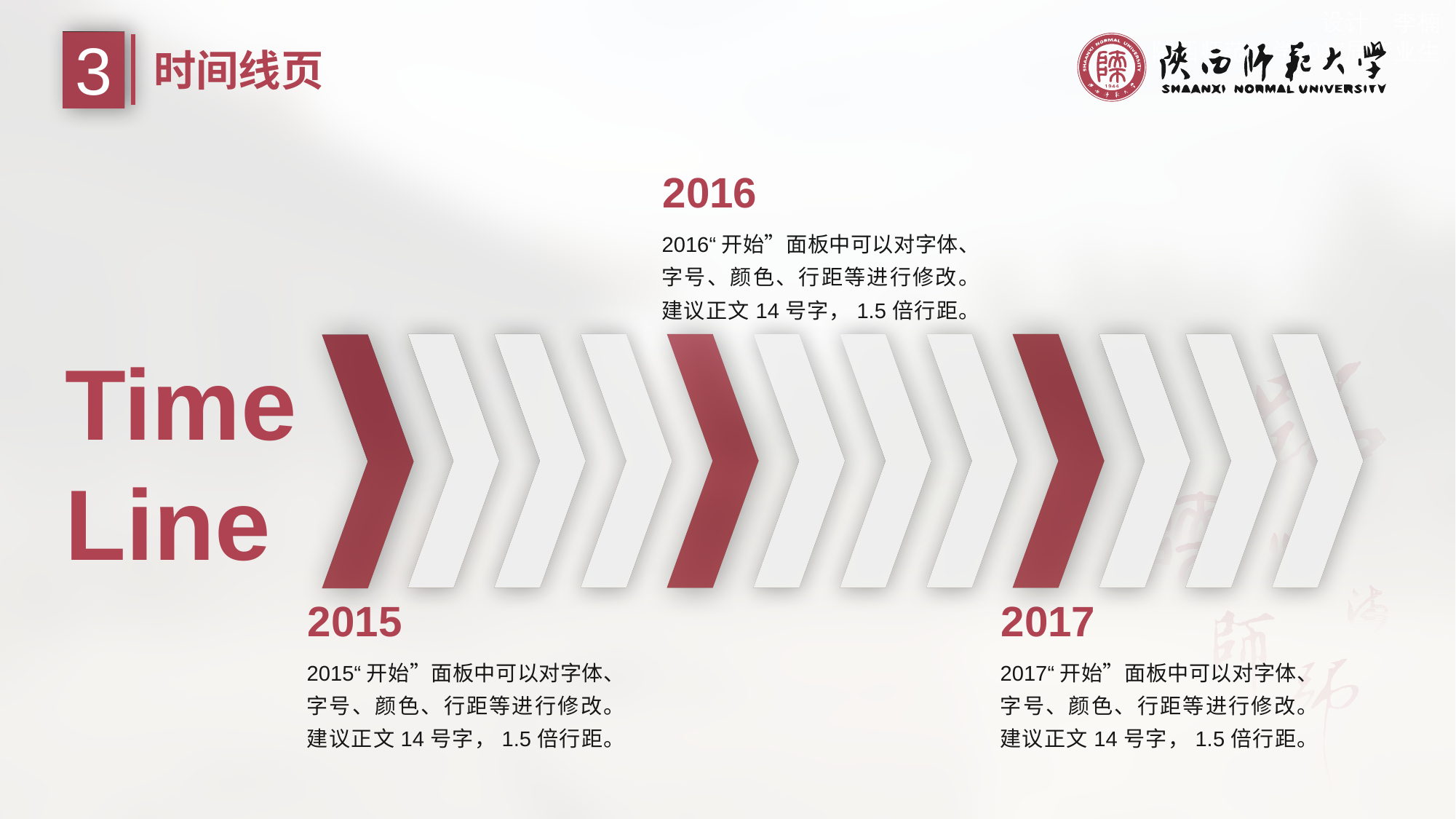

3
时间线页
2016
2016“开始”面板中可以对字体、字号、颜色、行距等进行修改。建议正文14号字，1.5倍行距。

Time
Line

2015
2017
2015“开始”面板中可以对字体、字号、颜色、行距等进行修改。建议正文14号字，1.5倍行距。
2017“开始”面板中可以对字体、字号、颜色、行距等进行修改。建议正文14号字，1.5倍行距。